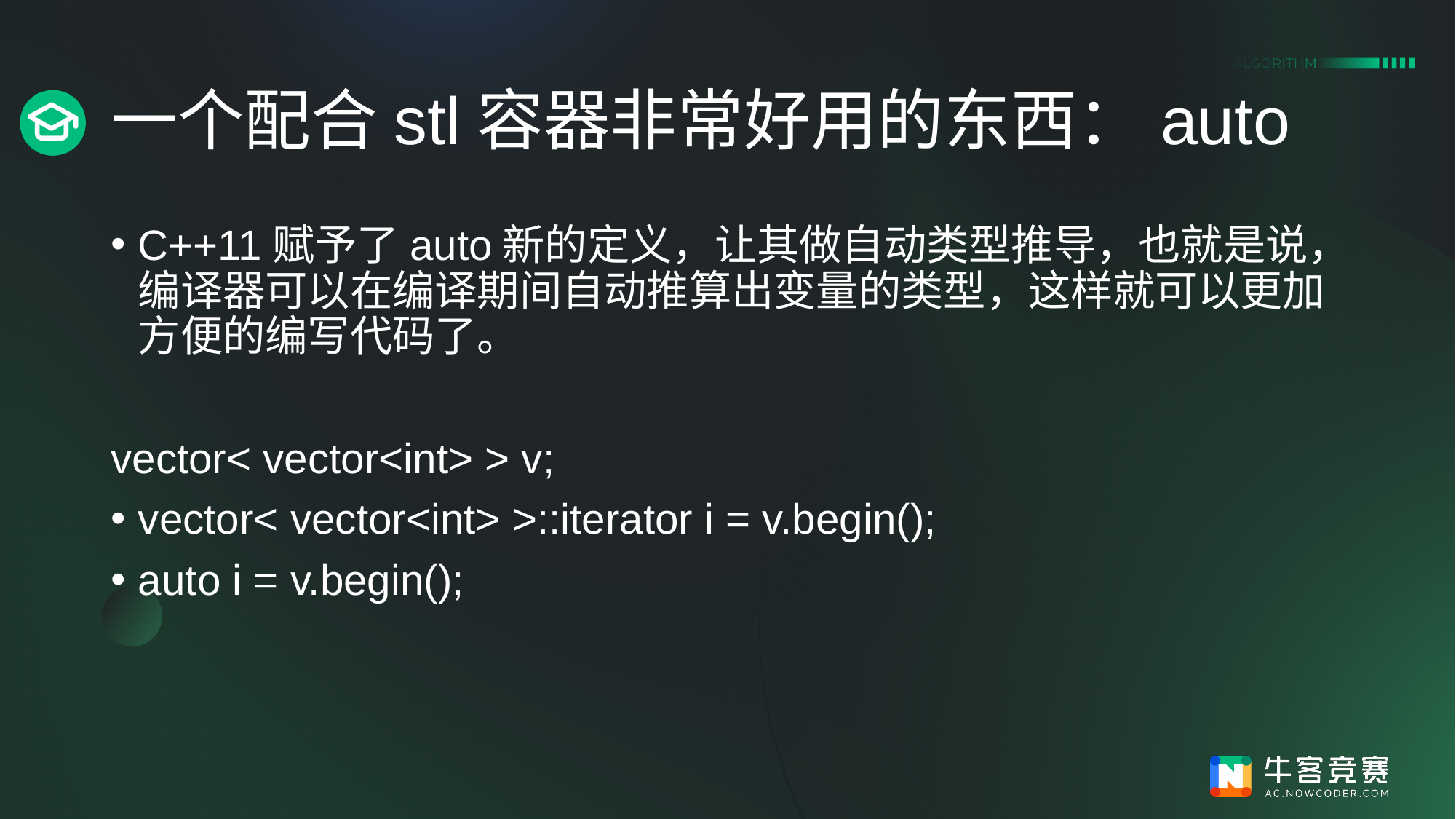

# 一个配合stl容器非常好用的东西：auto
C++11赋予了auto新的定义，让其做自动类型推导，也就是说，编译器可以在编译期间自动推算出变量的类型，这样就可以更加方便的编写代码了。

vector< vector<int> > v;
vector< vector<int> >::iterator i = v.begin();
auto i = v.begin();